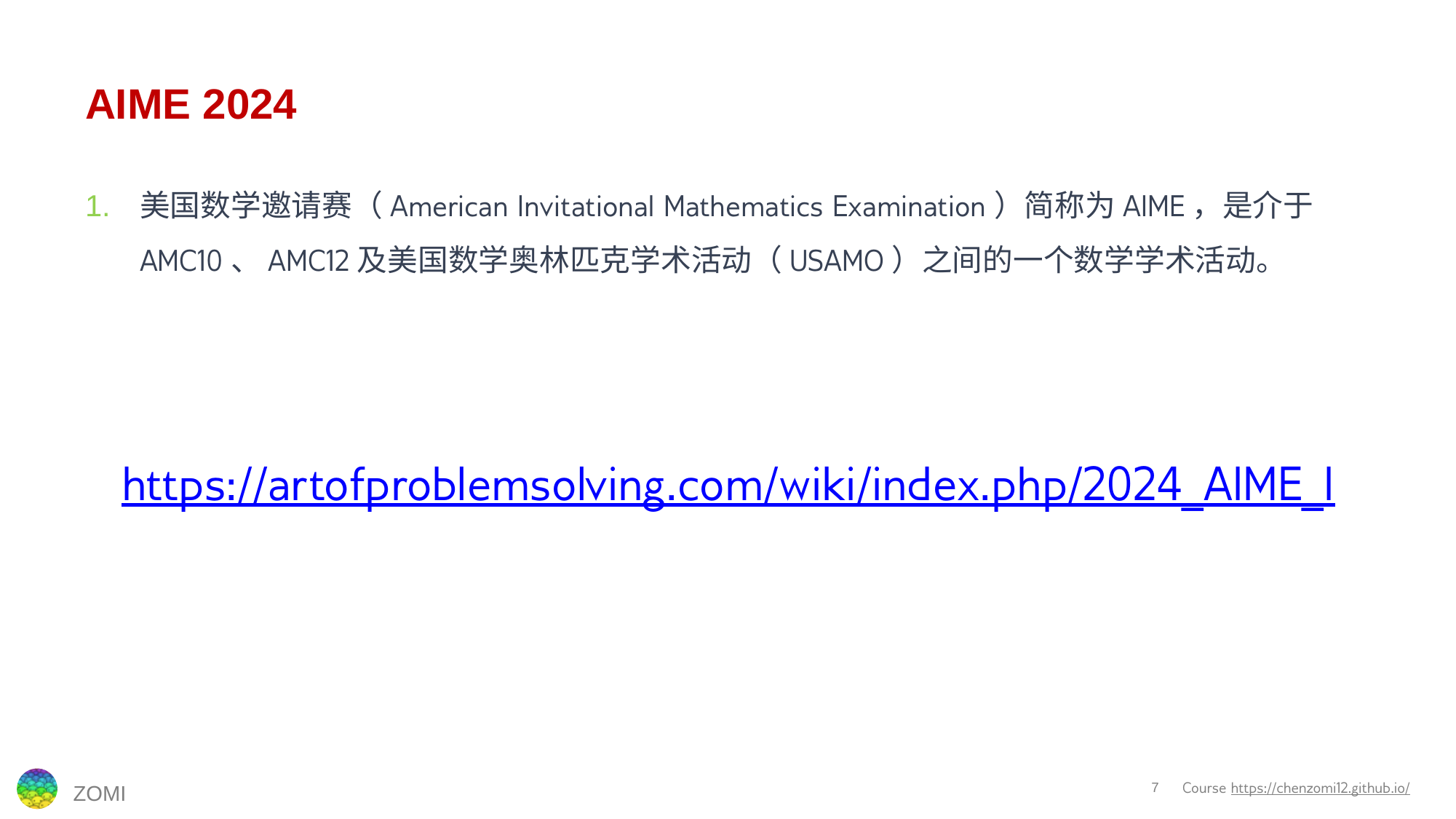

# AIME 2024
美国数学邀请赛（American Invitational Mathematics Examination）简称为AIME，是介于AMC10、AMC12及美国数学奥林匹克学术活动（USAMO）之间的一个数学学术活动。

https://artofproblemsolving.com/wiki/index.php/2024_AIME_I